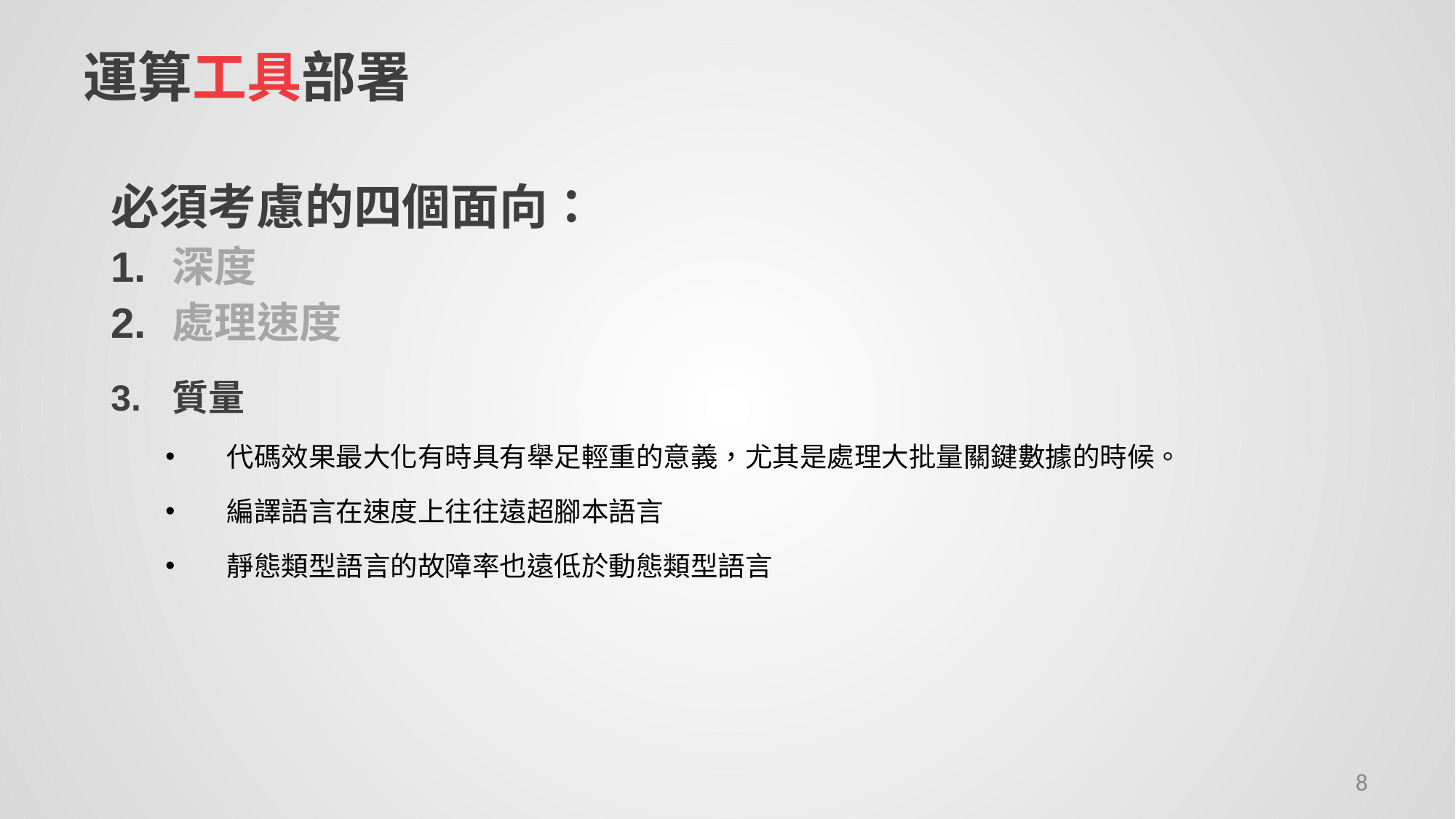

# 運算工具部署
必須考慮的四個面向：
深度
處理速度
質量
代碼效果最大化有時具有舉足輕重的意義，尤其是處理大批量關鍵數據的時候。
編譯語言在速度上往往遠超腳本語言
靜態類型語言的故障率也遠低於動態類型語言
8